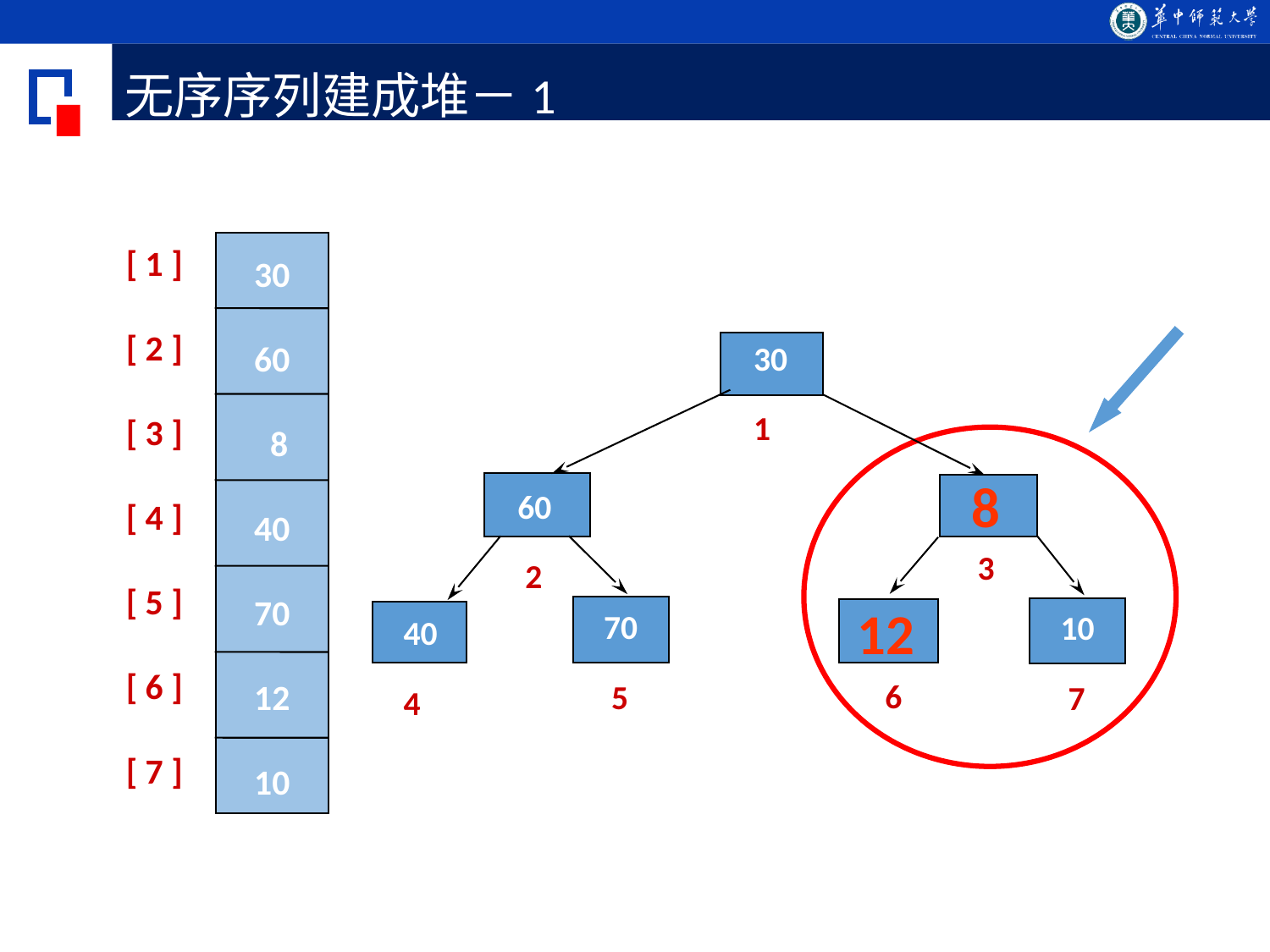

无序序列建成堆－1

[ 1 ]

[ 2 ]

[ 3 ]

[ 4 ]

[ 5 ]

[ 6 ]

[ 7 ]

30

60

  8

40

70

12

10
 30

 1

 3
 60

  2

70

 5

10

 7

40

4

   6

 8
 12